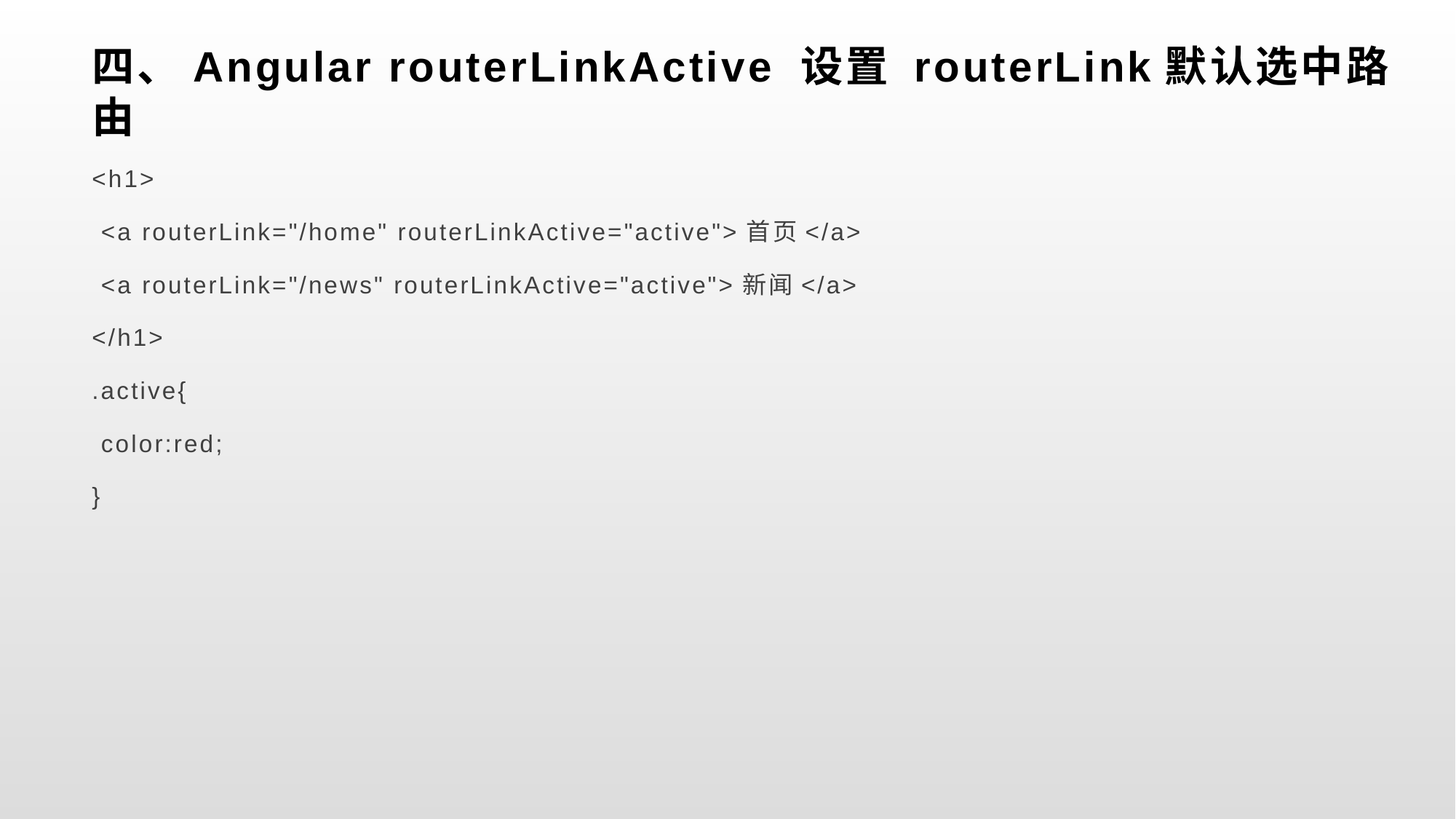

# 四、Angular routerLinkActive 设置 routerLink默认选中路由
<h1>
 <a routerLink="/home" routerLinkActive="active">首页</a>
 <a routerLink="/news" routerLinkActive="active">新闻</a>
</h1>
.active{
 color:red;
}